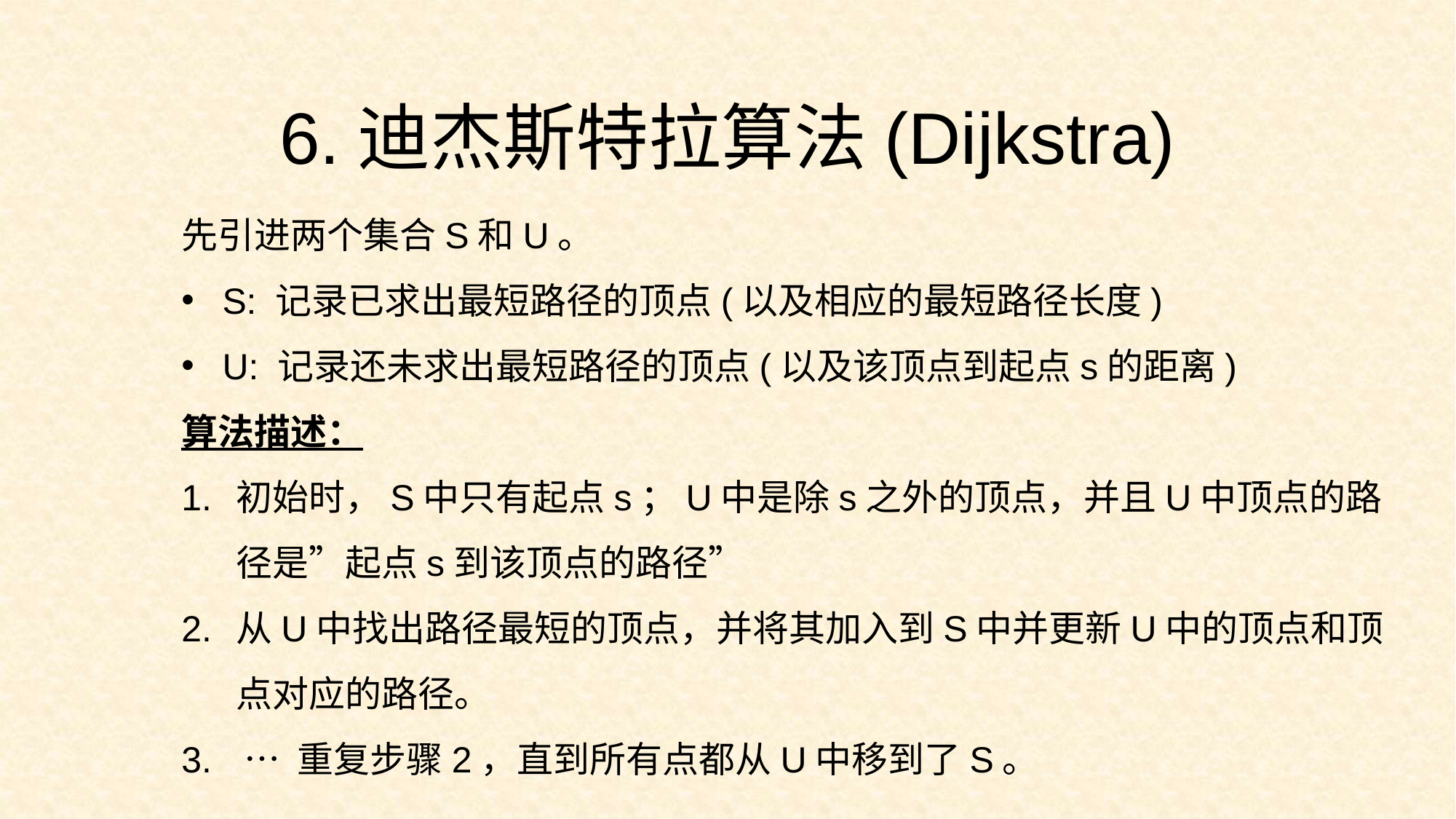

6.迪杰斯特拉算法(Dijkstra)
先引进两个集合S和U。
S: 记录已求出最短路径的顶点(以及相应的最短路径长度)
U: 记录还未求出最短路径的顶点(以及该顶点到起点s的距离)
算法描述：
初始时，S中只有起点s；U中是除s之外的顶点，并且U中顶点的路径是”起点s到该顶点的路径”
从U中找出路径最短的顶点，并将其加入到S中并更新U中的顶点和顶点对应的路径。
 … 重复步骤2，直到所有点都从U中移到了S。